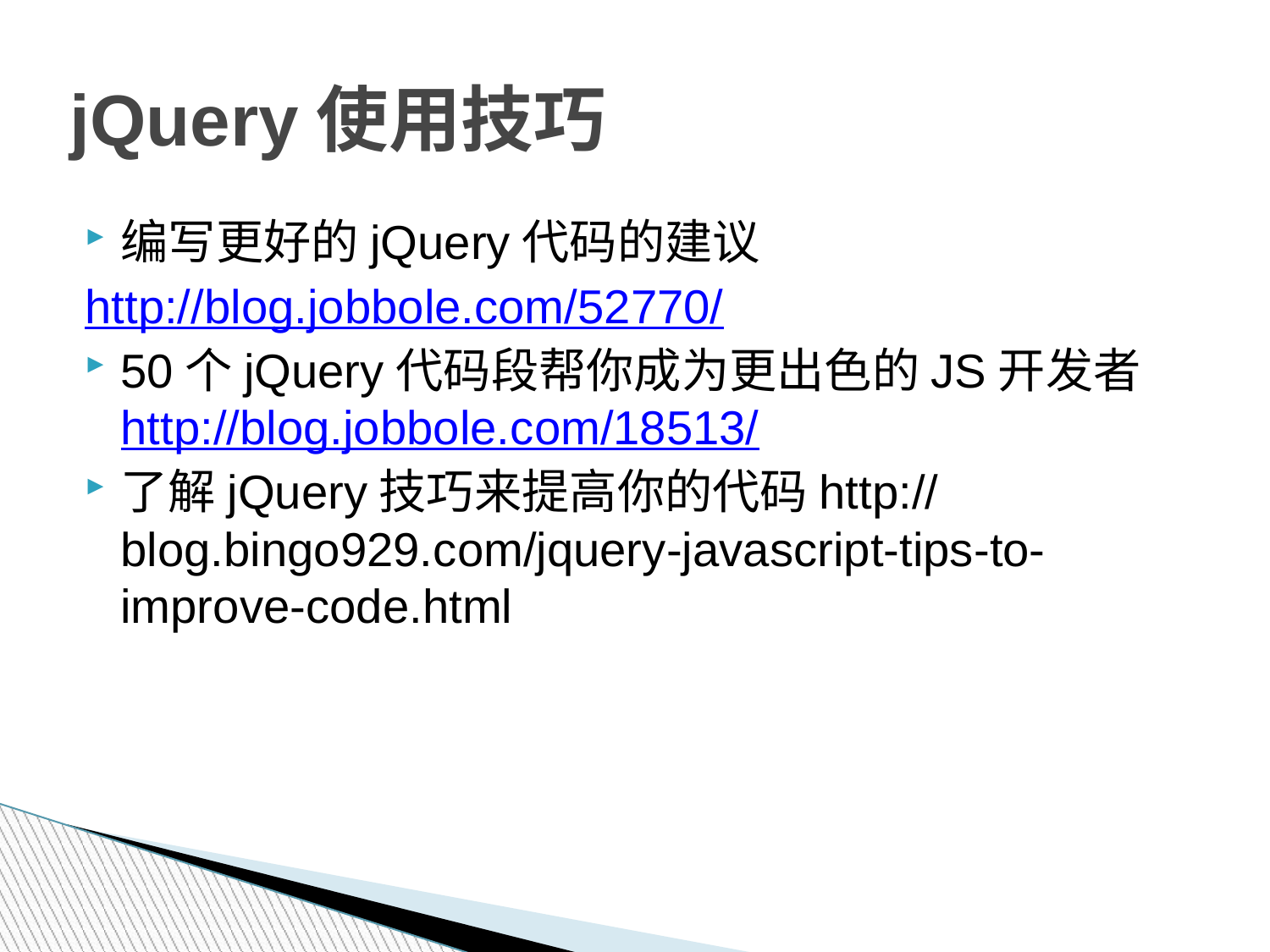

# jQuery使用技巧
编写更好的jQuery代码的建议
http://blog.jobbole.com/52770/
50个jQuery代码段帮你成为更出色的JS开发者http://blog.jobbole.com/18513/
了解jQuery技巧来提高你的代码http://blog.bingo929.com/jquery-javascript-tips-to-improve-code.html